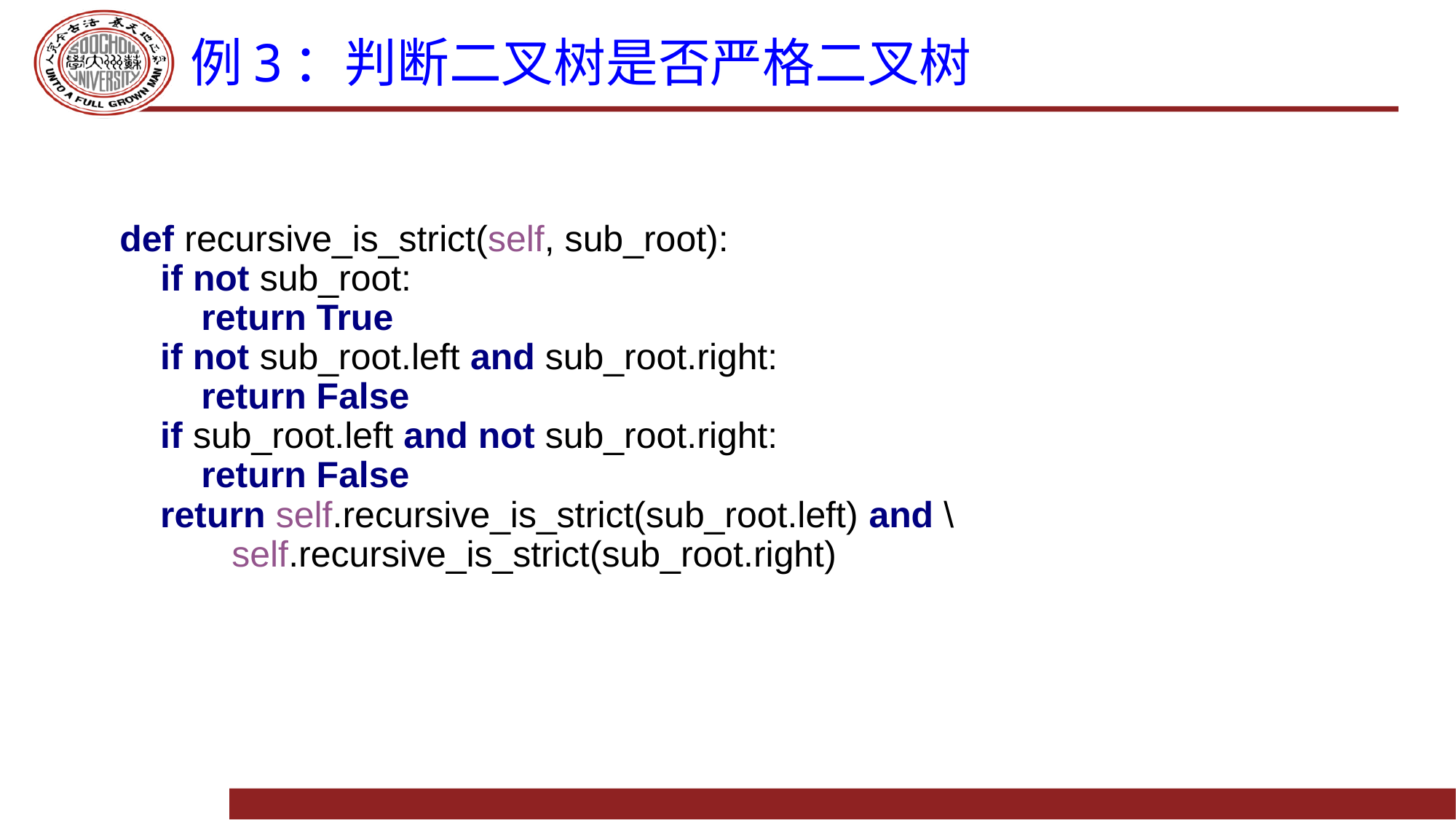

# 例3：判断二叉树是否严格二叉树
def recursive_is_strict(self, sub_root):
    if not sub_root:
        return True
    if not sub_root.left and sub_root.right:
        return False
    if sub_root.left and not sub_root.right:
        return False
    return self.recursive_is_strict(sub_root.left) and \
           self.recursive_is_strict(sub_root.right)